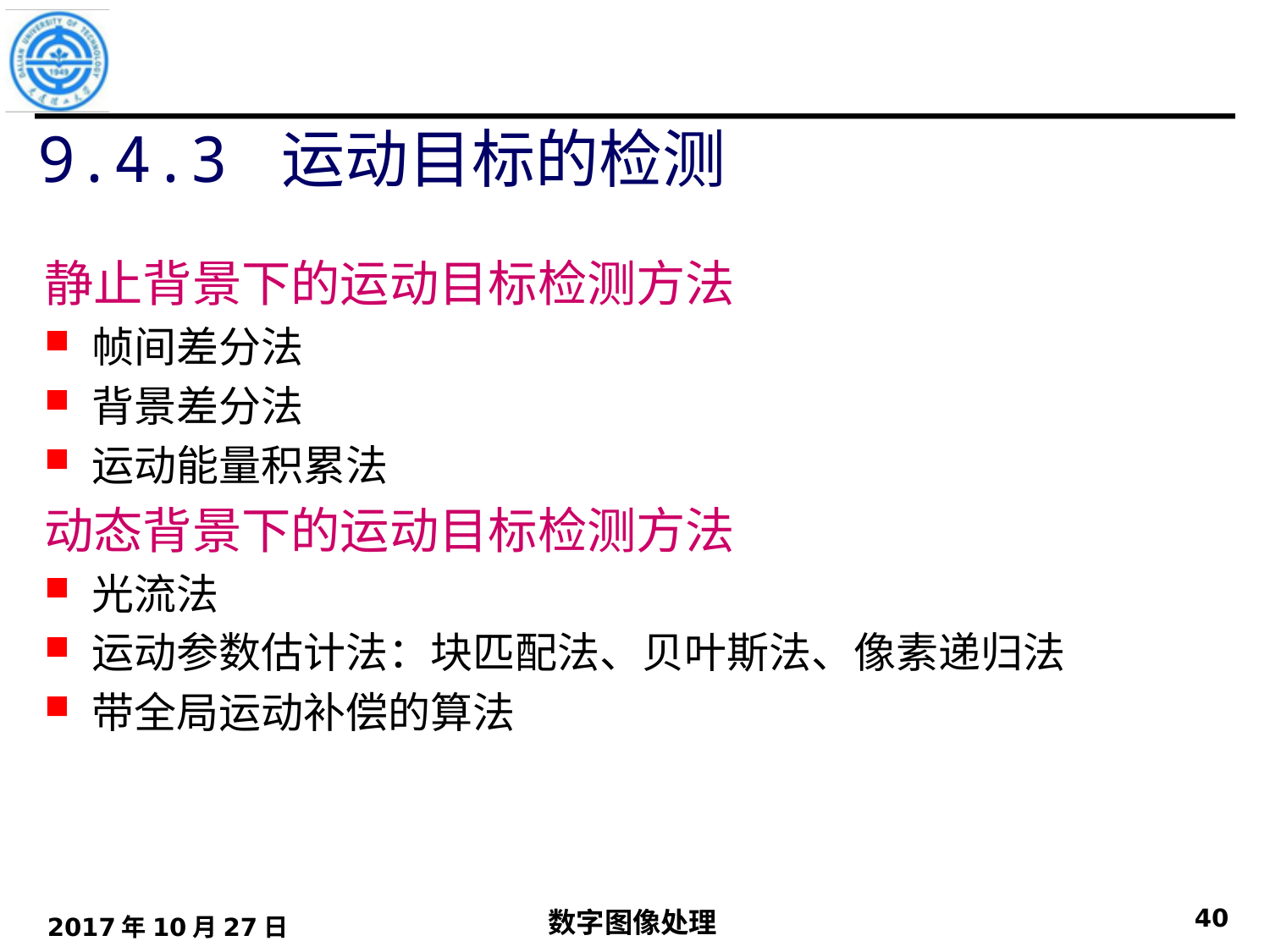

# 9.4.3 运动目标的检测
静止背景下的运动目标检测方法
帧间差分法
背景差分法
运动能量积累法
动态背景下的运动目标检测方法
光流法
运动参数估计法：块匹配法、贝叶斯法、像素递归法
带全局运动补偿的算法